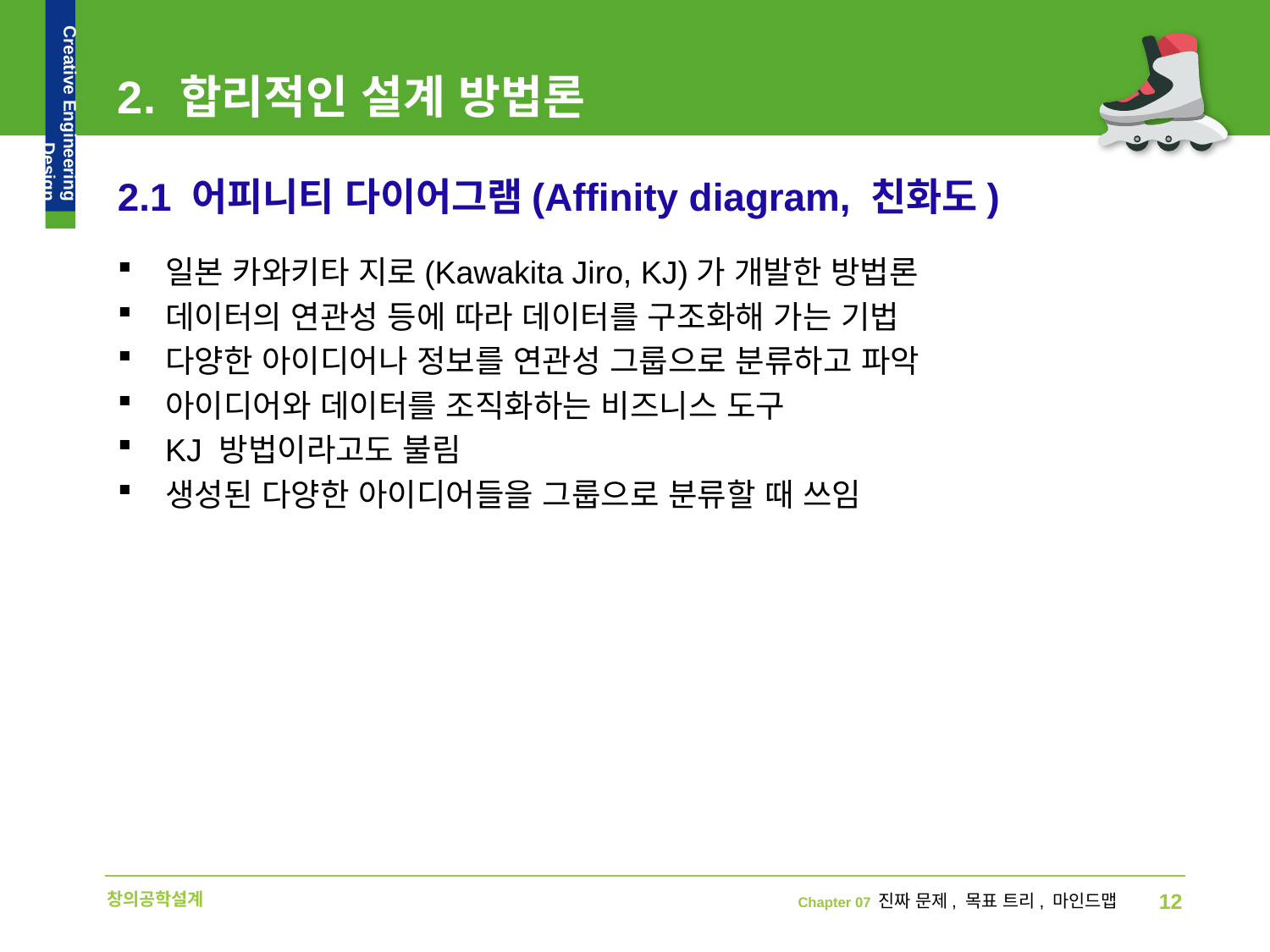

# 2. 합리적인 설계 방법론
2.1 어피니티 다이어그램(Affinity diagram, 친화도)
일본 카와키타 지로(Kawakita Jiro, KJ)가 개발한 방법론
데이터의 연관성 등에 따라 데이터를 구조화해 가는 기법
다양한 아이디어나 정보를 연관성 그룹으로 분류하고 파악
아이디어와 데이터를 조직화하는 비즈니스 도구
KJ 방법이라고도 불림
생성된 다양한 아이디어들을 그룹으로 분류할 때 쓰임